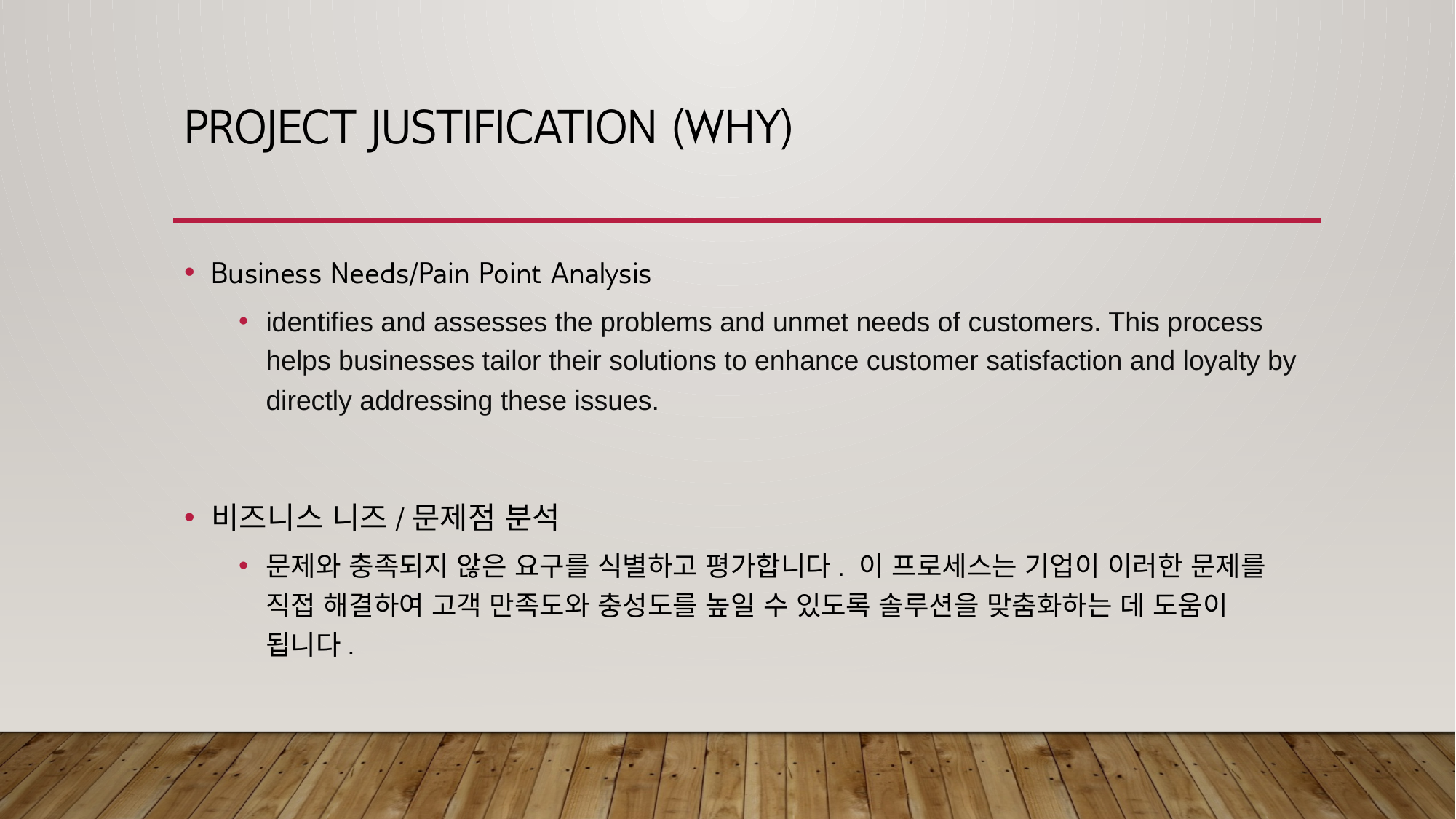

# Project Justification (Why)
Business Needs/Pain Point Analysis
identifies and assesses the problems and unmet needs of customers. This process helps businesses tailor their solutions to enhance customer satisfaction and loyalty by directly addressing these issues.

비즈니스 니즈/문제점 분석
문제와 충족되지 않은 요구를 식별하고 평가합니다. 이 프로세스는 기업이 이러한 문제를 직접 해결하여 고객 만족도와 충성도를 높일 수 있도록 솔루션을 맞춤화하는 데 도움이 됩니다.